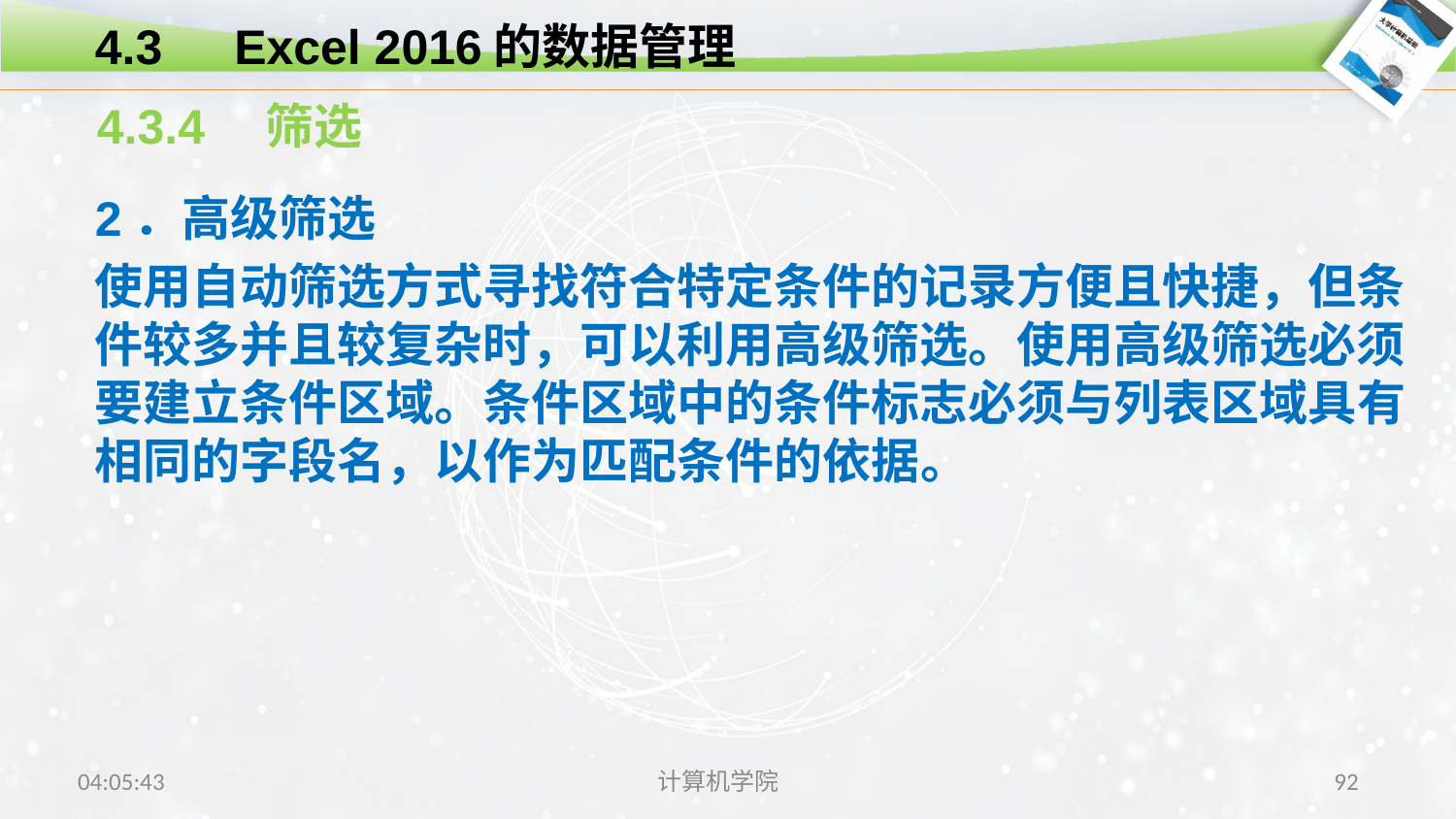

4.3　Excel 2016的数据管理
4.3.4　筛选

2．高级筛选
使用自动筛选方式寻找符合特定条件的记录方便且快捷，但条件较多并且较复杂时，可以利用高级筛选。使用高级筛选必须要建立条件区域。条件区域中的条件标志必须与列表区域具有相同的字段名，以作为匹配条件的依据。